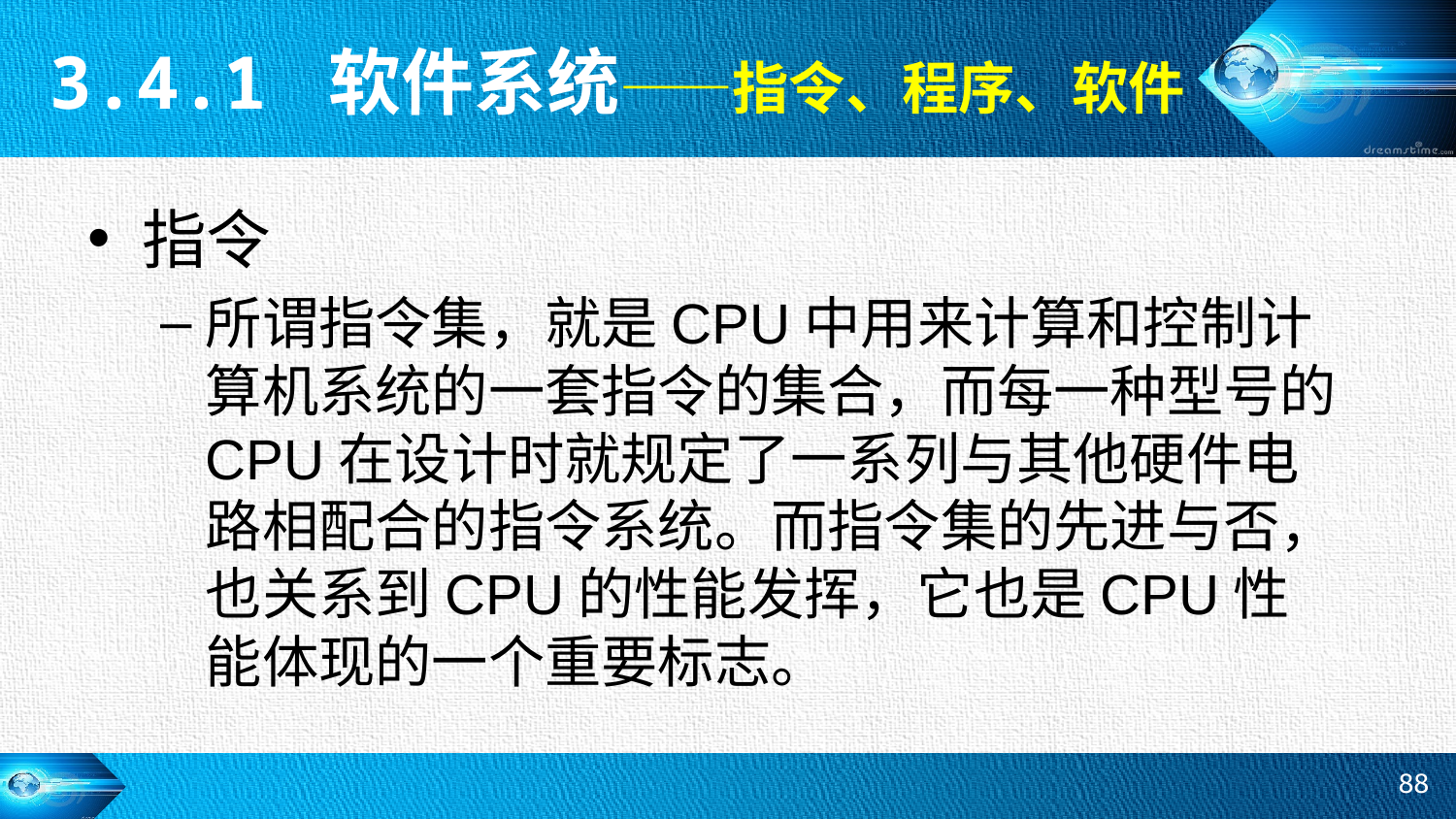

3.4.1 软件系统——指令、程序、软件
指令
所谓指令集，就是CPU中用来计算和控制计算机系统的一套指令的集合，而每一种型号的CPU在设计时就规定了一系列与其他硬件电路相配合的指令系统。而指令集的先进与否，也关系到CPU的性能发挥，它也是CPU性能体现的一个重要标志。
88